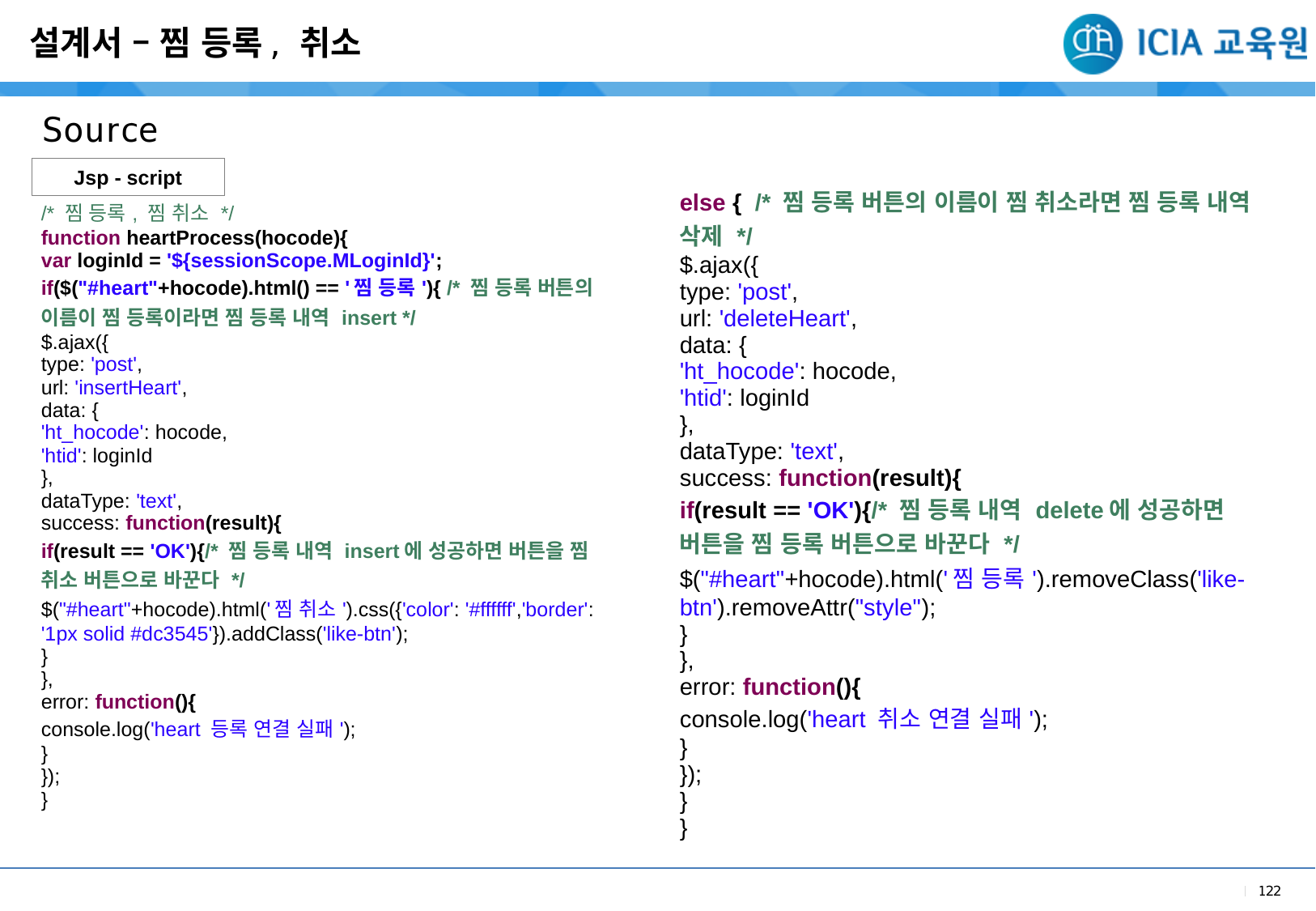

설계서 – 찜 등록, 취소
Source
Jsp - script
| else { /\* 찜 등록 버튼의 이름이 찜 취소라면 찜 등록 내역 삭제 \*/ $.ajax({ type: 'post', url: 'deleteHeart', data: { 'ht\_hocode': hocode, 'htid': loginId }, dataType: 'text', success: function(result){ if(result == 'OK'){/\* 찜 등록 내역 delete에 성공하면 버튼을 찜 등록 버튼으로 바꾼다 \*/ $("#heart"+hocode).html('찜 등록').removeClass('like-btn').removeAttr("style"); } }, error: function(){ console.log('heart 취소 연결 실패'); } }); } } |
| --- |
| /\* 찜 등록, 찜 취소 \*/ function heartProcess(hocode){ var loginId = '${sessionScope.MLoginId}'; if($("#heart"+hocode).html() == '찜 등록'){ /\* 찜 등록 버튼의 이름이 찜 등록이라면 찜 등록 내역 insert \*/ $.ajax({ type: 'post', url: 'insertHeart', data: { 'ht\_hocode': hocode, 'htid': loginId }, dataType: 'text', success: function(result){ if(result == 'OK'){/\* 찜 등록 내역 insert에 성공하면 버튼을 찜 취소 버튼으로 바꾼다 \*/ $("#heart"+hocode).html('찜 취소').css({'color': '#ffffff','border': '1px solid #dc3545'}).addClass('like-btn'); } }, error: function(){ console.log('heart 등록 연결 실패'); } }); } |
| --- |